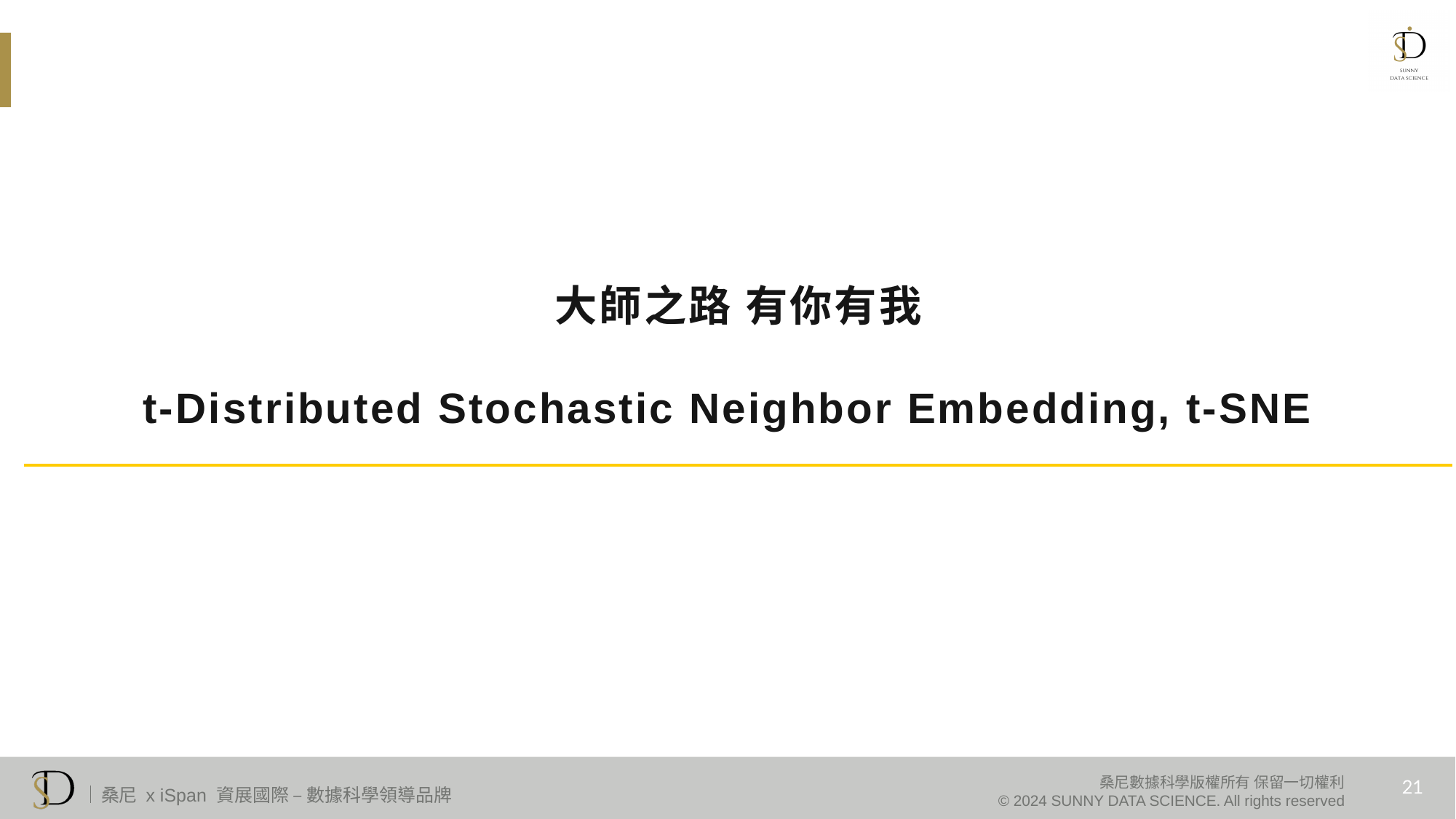

# 大師之路 有你有我
t-Distributed Stochastic Neighbor Embedding, t-SNE